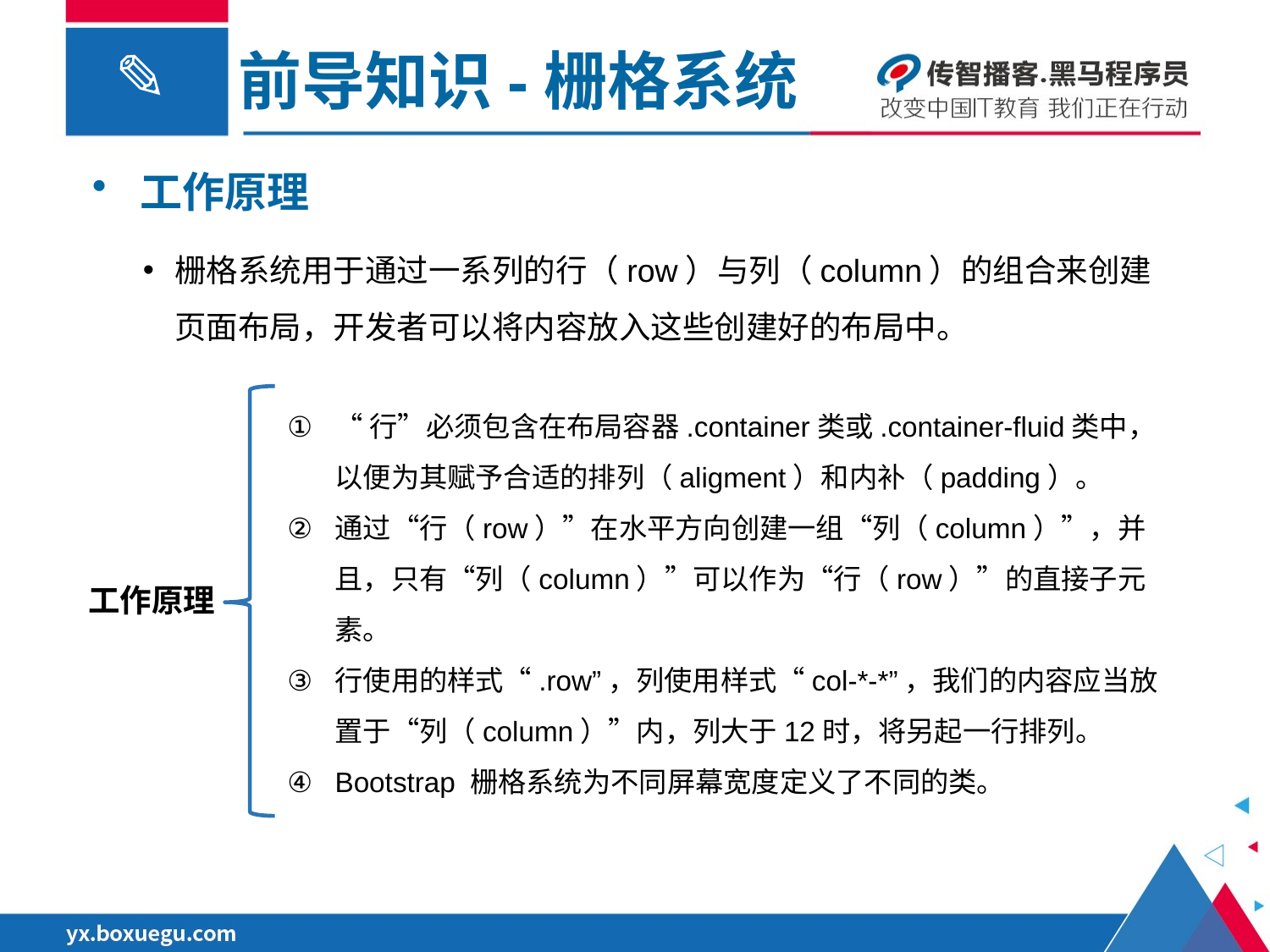

前导知识-栅格系统
工作原理
栅格系统用于通过一系列的行（row）与列（column）的组合来创建页面布局，开发者可以将内容放入这些创建好的布局中。

“行”必须包含在布局容器.container类或.container-fluid类中，以便为其赋予合适的排列（aligment）和内补（padding）。
通过“行（row）”在水平方向创建一组“列（column）”，并且，只有“列（column）”可以作为“行（row）”的直接子元素。
行使用的样式“.row”，列使用样式“col-*-*”，我们的内容应当放置于“列（column）”内，列大于12时，将另起一行排列。
Bootstrap 栅格系统为不同屏幕宽度定义了不同的类。
工作原理